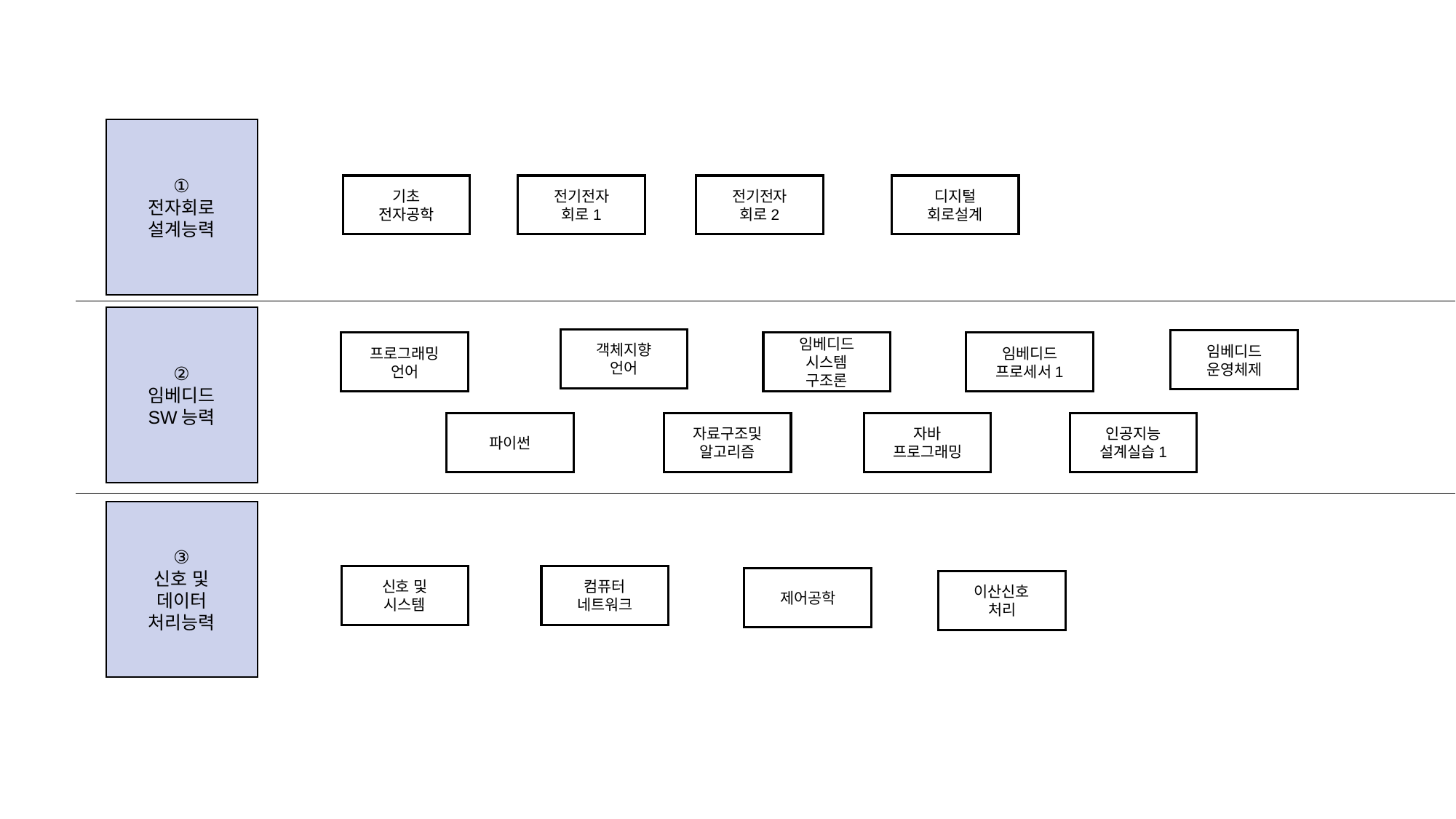

①
전자회로
설계능력
기초
전자공학
전기전자
회로1
전기전자
회로2
디지털
회로설계
②
임베디드
SW능력
객체지향
언어
임베디드
운영체제
프로그래밍
언어
임베디드
프로세서1
임베디드
시스템
구조론
파이썬
자료구조및
알고리즘
자바
프로그래밍
인공지능
설계실습1
③
신호 및
데이터
처리능력
신호 및
시스템
컴퓨터
네트워크
제어공학
이산신호
처리